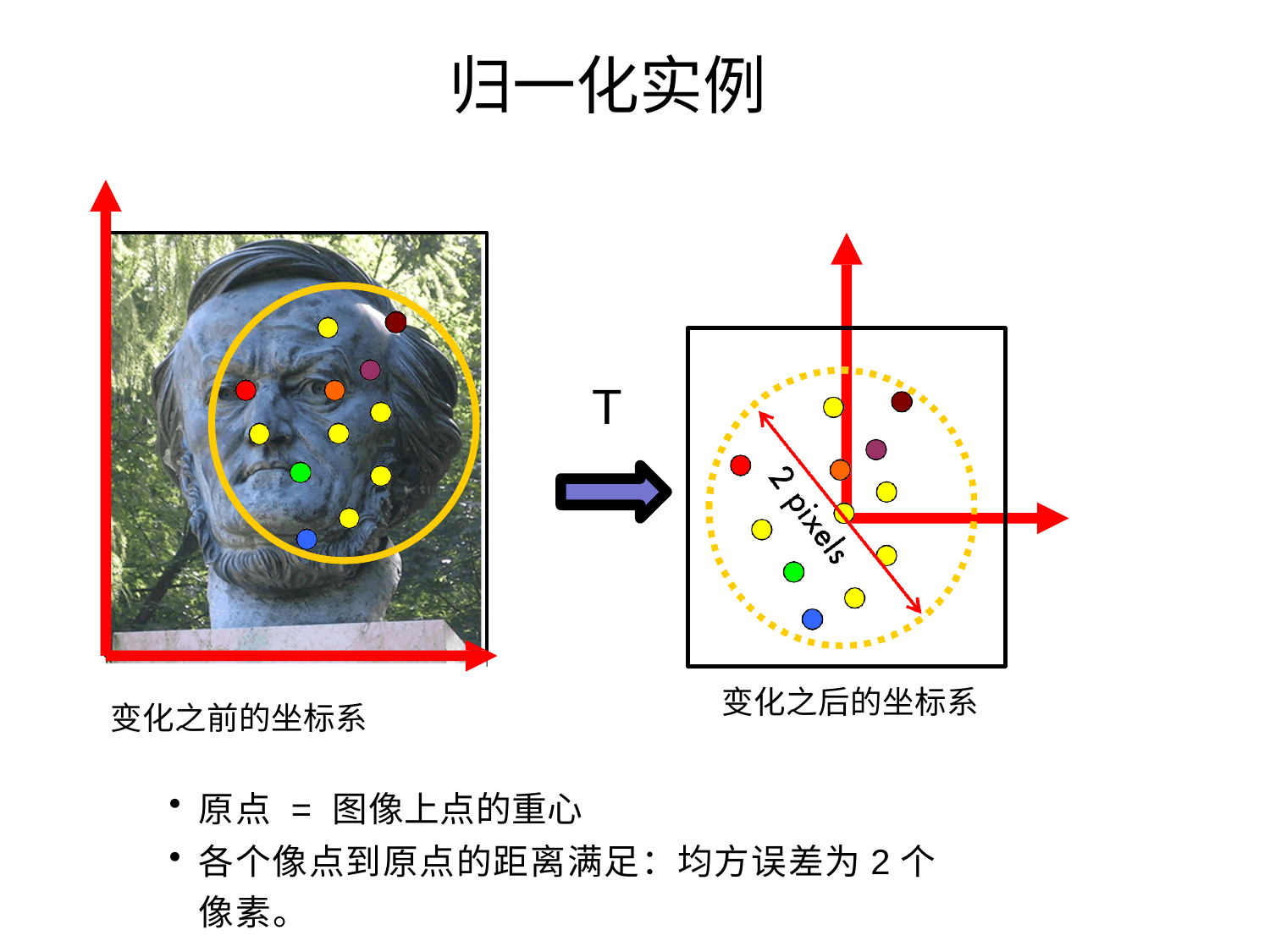

# 归一化实例

变化之后的坐标系
T

变化之前的坐标系
原点 = 图像上点的重心
各个像点到原点的距离满足：均方误差为2个像素。